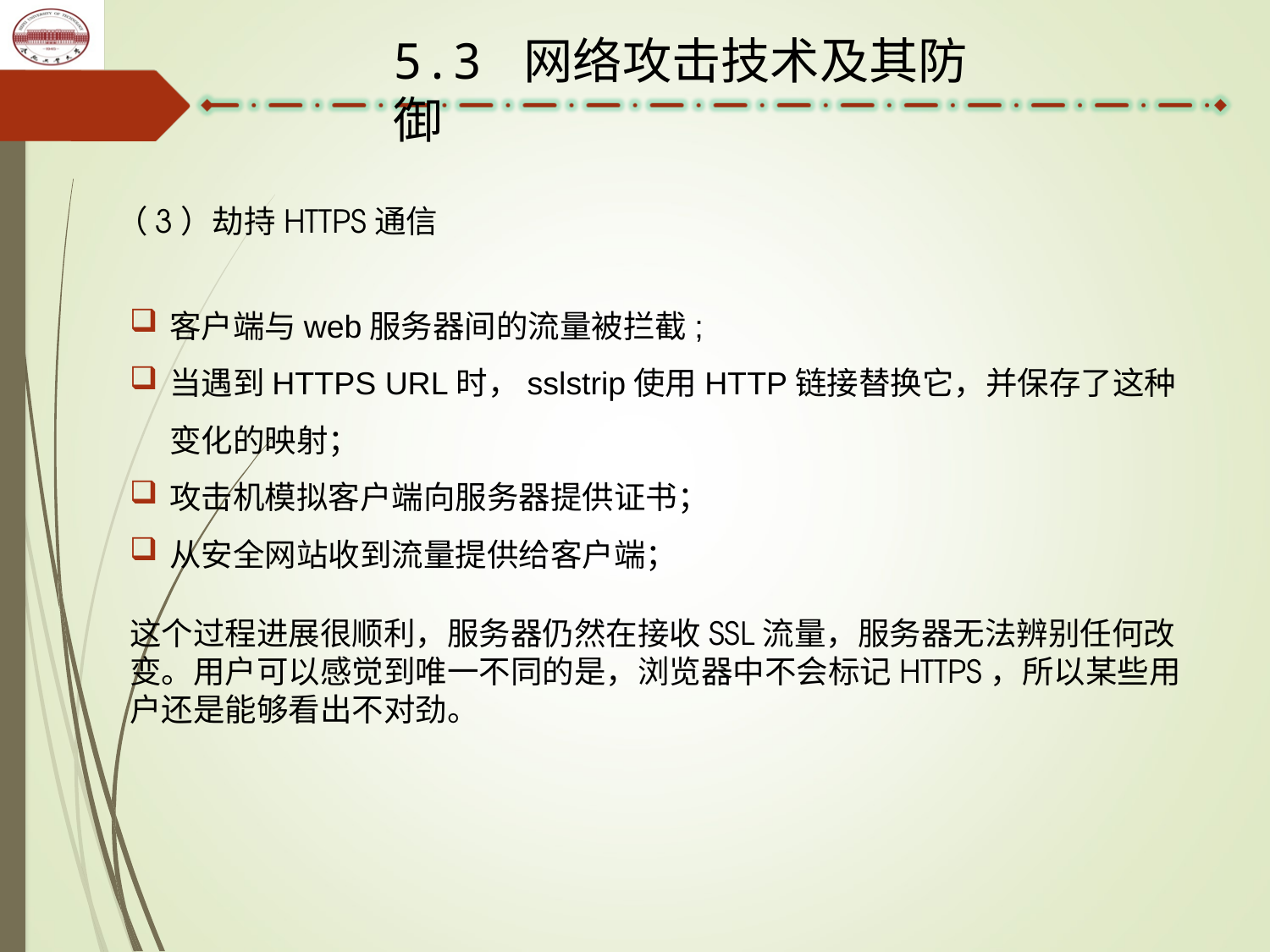

5.3 网络攻击技术及其防御
（3）劫持HTTPS通信
客户端与web服务器间的流量被拦截;
当遇到HTTPS URL时，sslstrip使用HTTP链接替换它，并保存了这种变化的映射；
攻击机模拟客户端向服务器提供证书；
从安全网站收到流量提供给客户端；
这个过程进展很顺利，服务器仍然在接收SSL流量，服务器无法辨别任何改变。用户可以感觉到唯一不同的是，浏览器中不会标记HTTPS，所以某些用户还是能够看出不对劲。